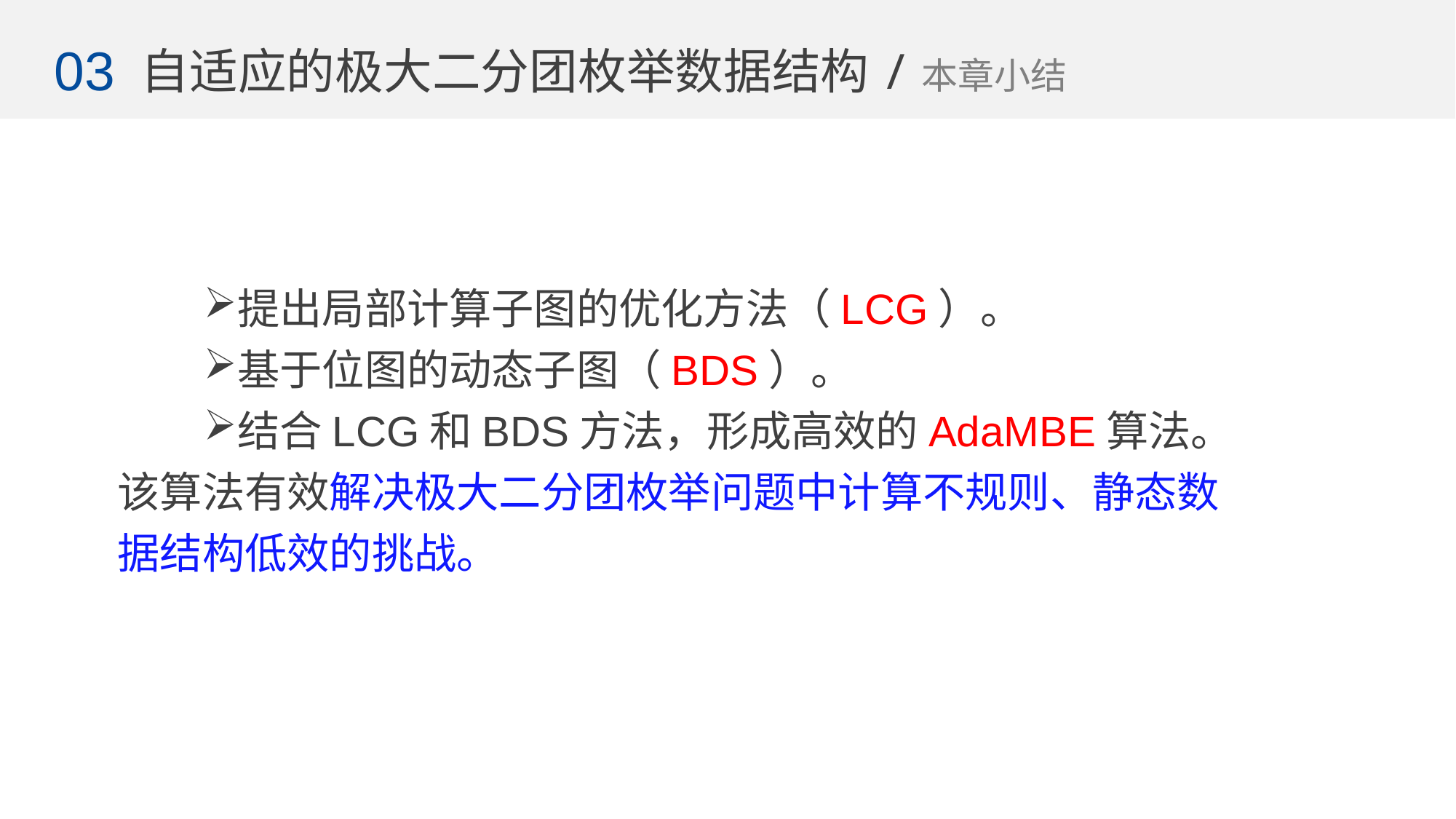

03
自适应的极大二分团枚举数据结构/本章小结
34
提出局部计算子图的优化方法（LCG）。
基于位图的动态子图（BDS）。
结合LCG和BDS方法，形成高效的AdaMBE算法。该算法有效解决极大二分团枚举问题中计算不规则、静态数据结构低效的挑战。